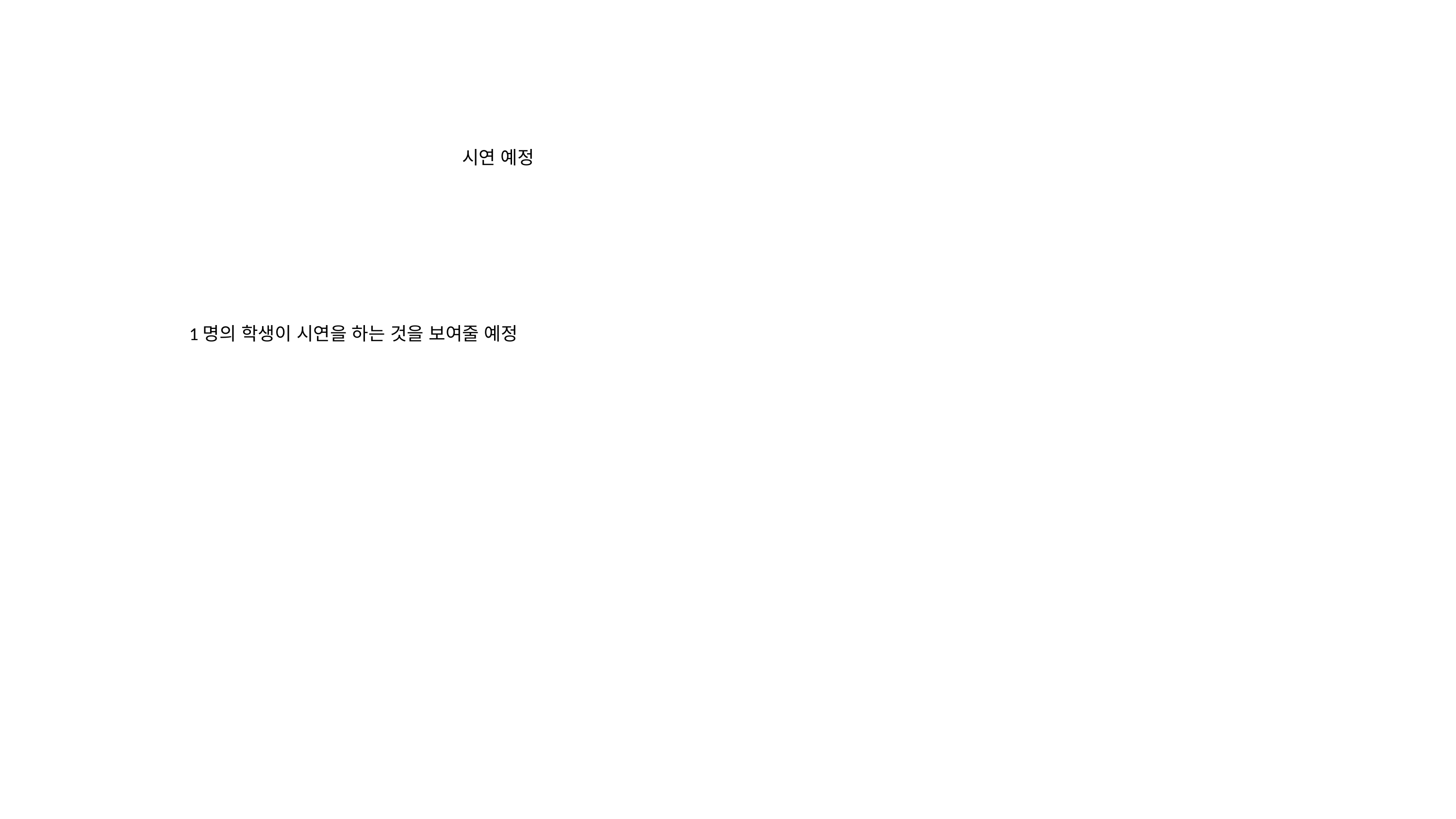

시연 예정
1명의 학생이 시연을 하는 것을 보여줄 예정